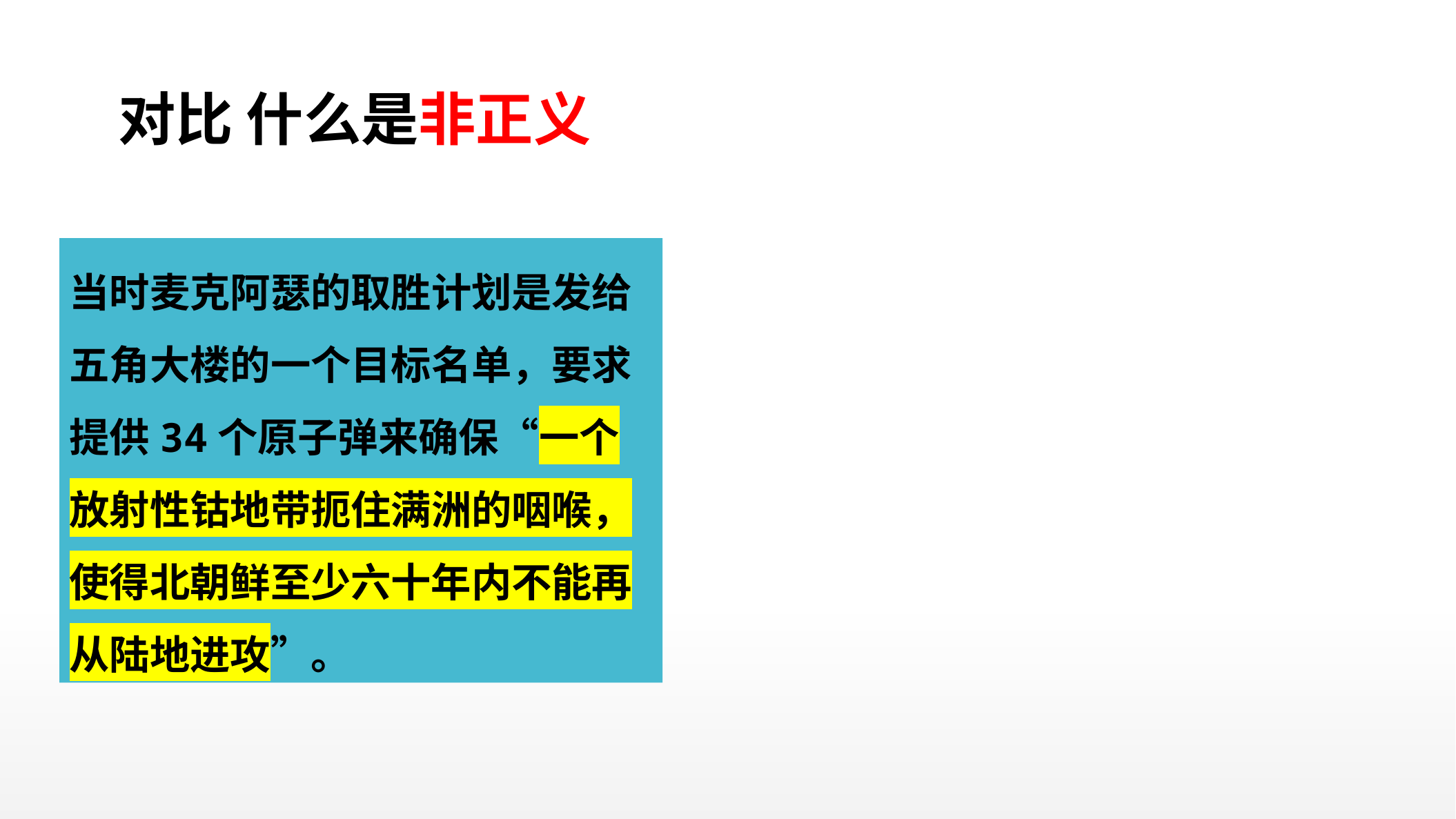

对比 什么是非正义
当时麦克阿瑟的取胜计划是发给五角大楼的一个目标名单，要求提供34个原子弹来确保“一个放射性钴地带扼住满洲的咽喉，使得北朝鲜至少六十年内不能再从陆地进攻”。